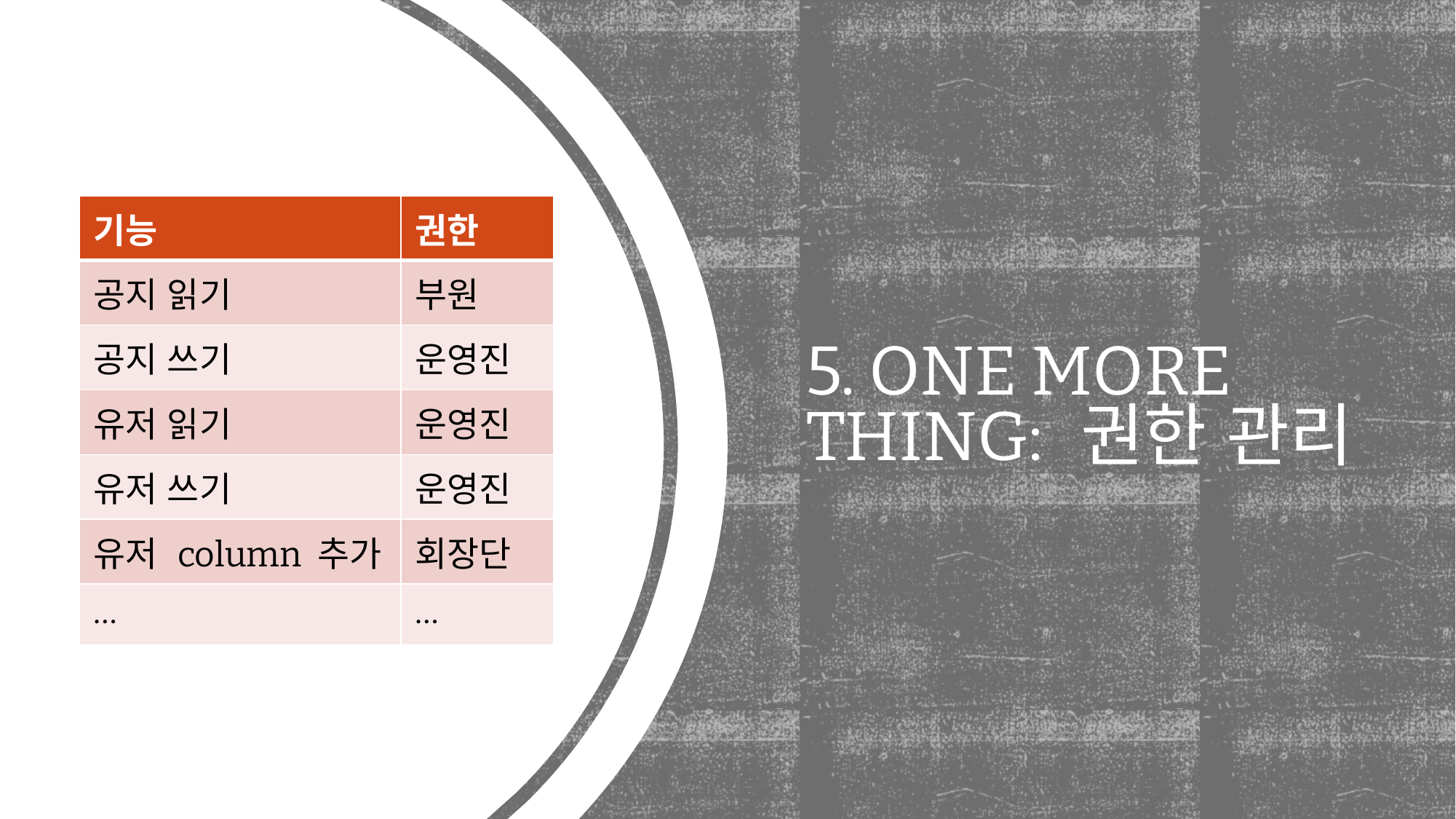

| 기능 | 권한 |
| --- | --- |
| 공지 읽기 | 부원 |
| 공지 쓰기 | 운영진 |
| 유저 읽기 | 운영진 |
| 유저 쓰기 | 운영진 |
| 유저 column 추가 | 회장단 |
| … | … |
5. One More Thing: 	권한 관리